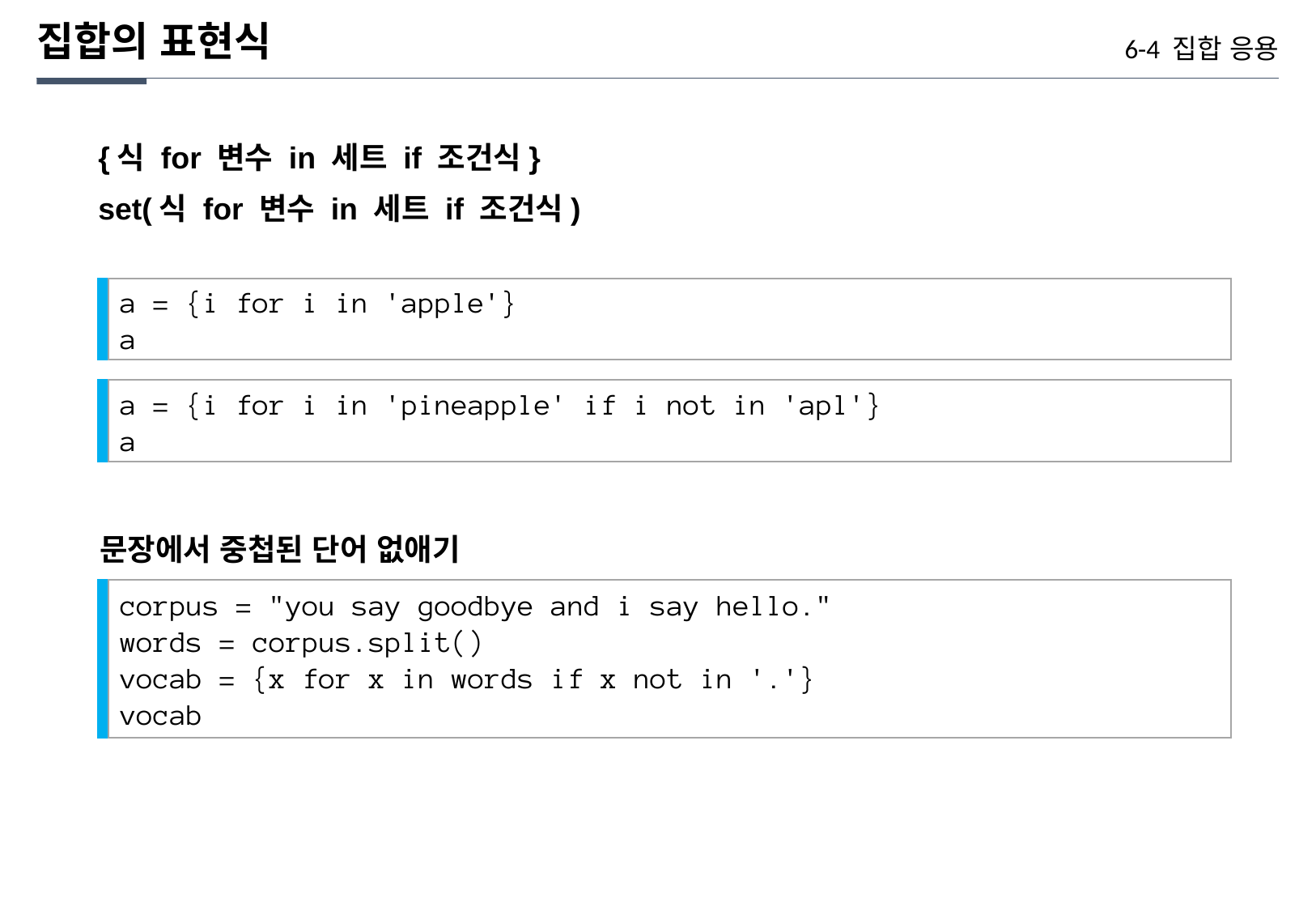

집합의 표현식
6-4 집합 응용
{식 for 변수 in 세트 if 조건식}
set(식 for 변수 in 세트 if 조건식)

a = {i for i in 'apple'}
a

a = {i for i in 'pineapple' if i not in 'apl'}
a
문장에서 중첩된 단어 없애기

corpus = "you say goodbye and i say hello."
words = corpus.split()
vocab = {x for x in words if x not in '.'}
vocab